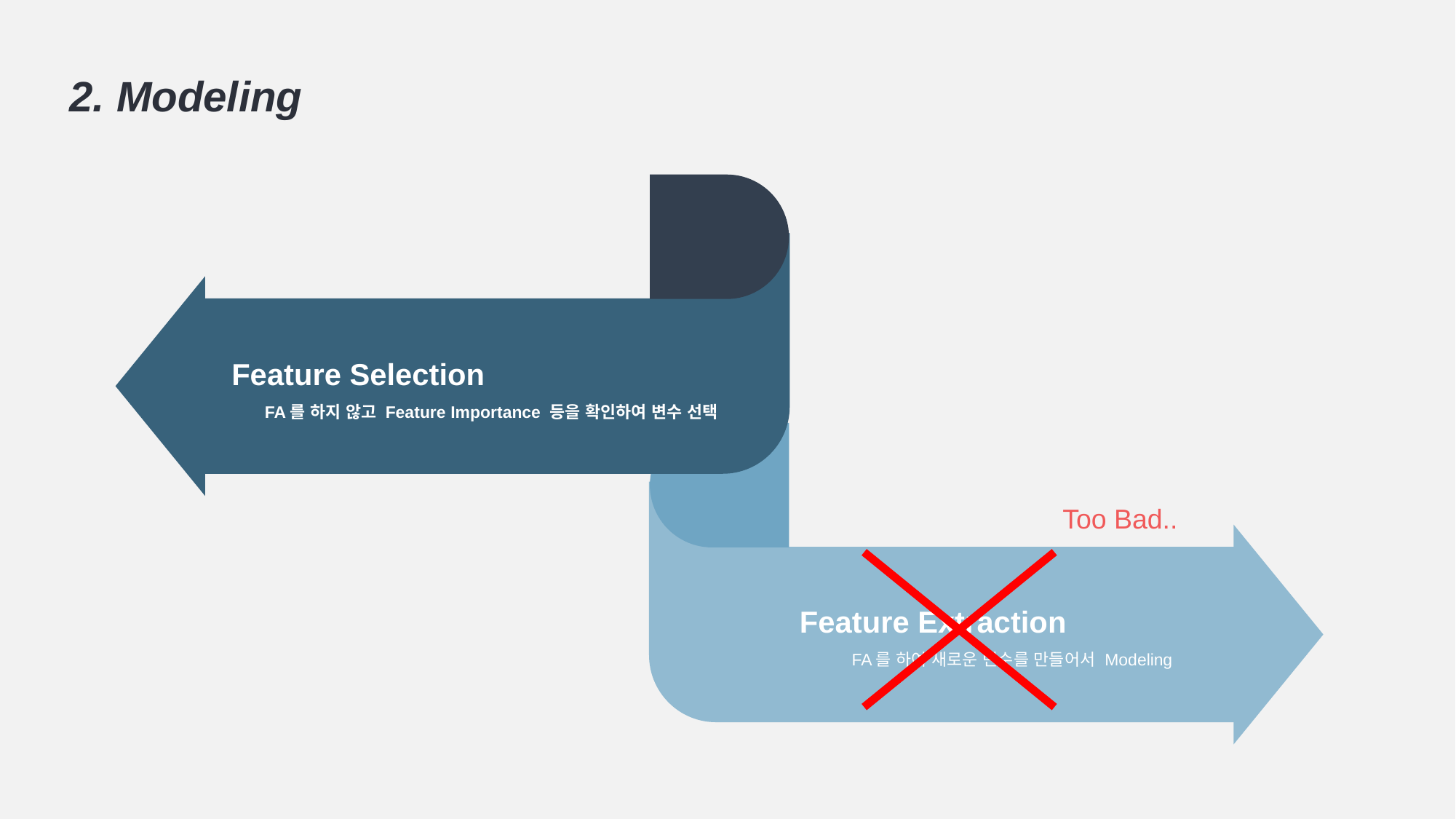

2. Modeling

Feature Selection
       FA를 하지 않고 Feature Importance 등을 확인하여 변수 선택

Too Bad..
Feature Extraction
           FA를 하여 새로운 변수를 만들어서 Modeling